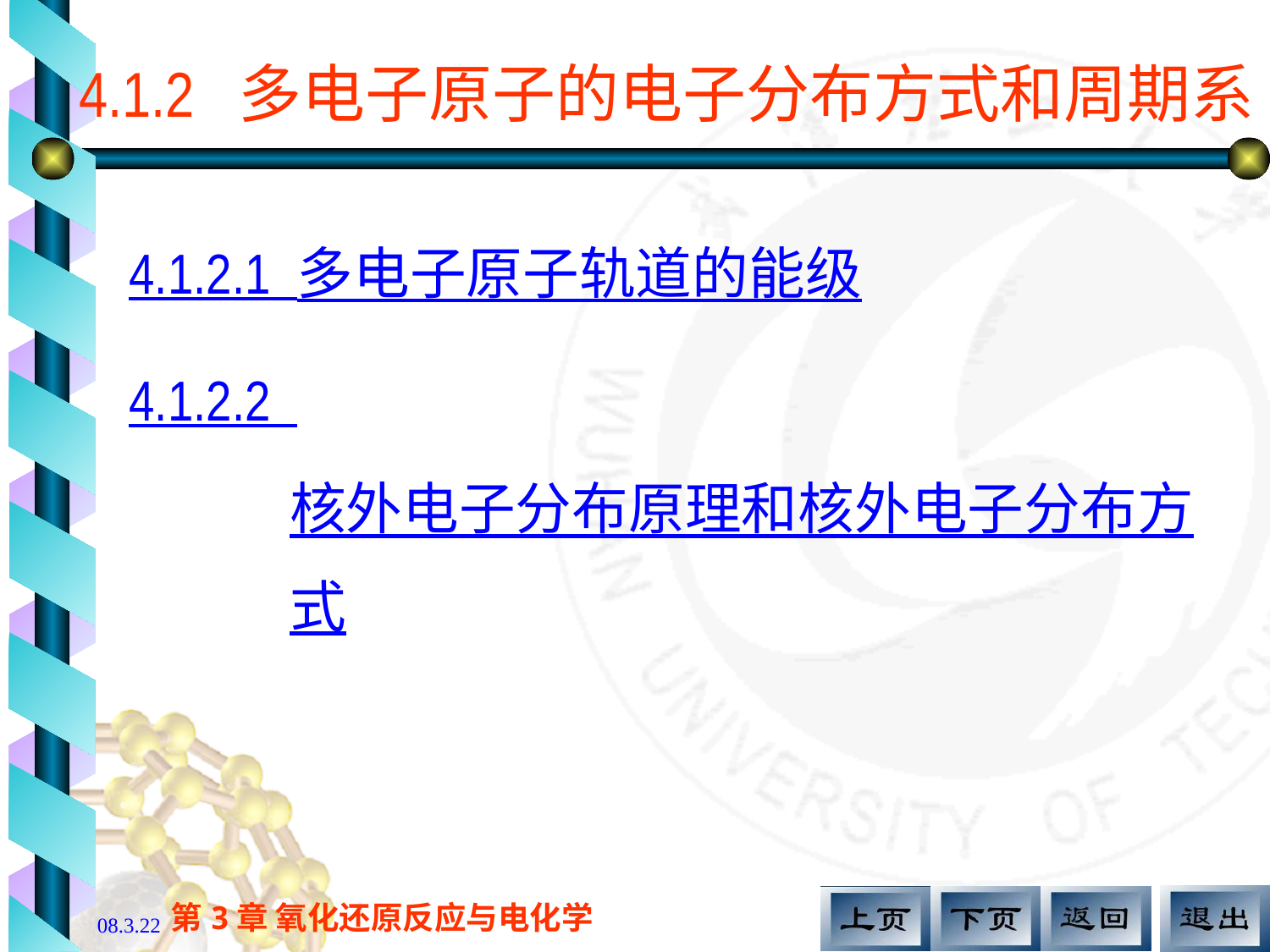

# 4.1.2  多电子原子的电子分布方式和周期系
4.1.2.1  多电子原子轨道的能级
4.1.2.2  核外电子分布原理和核外电子分布方式